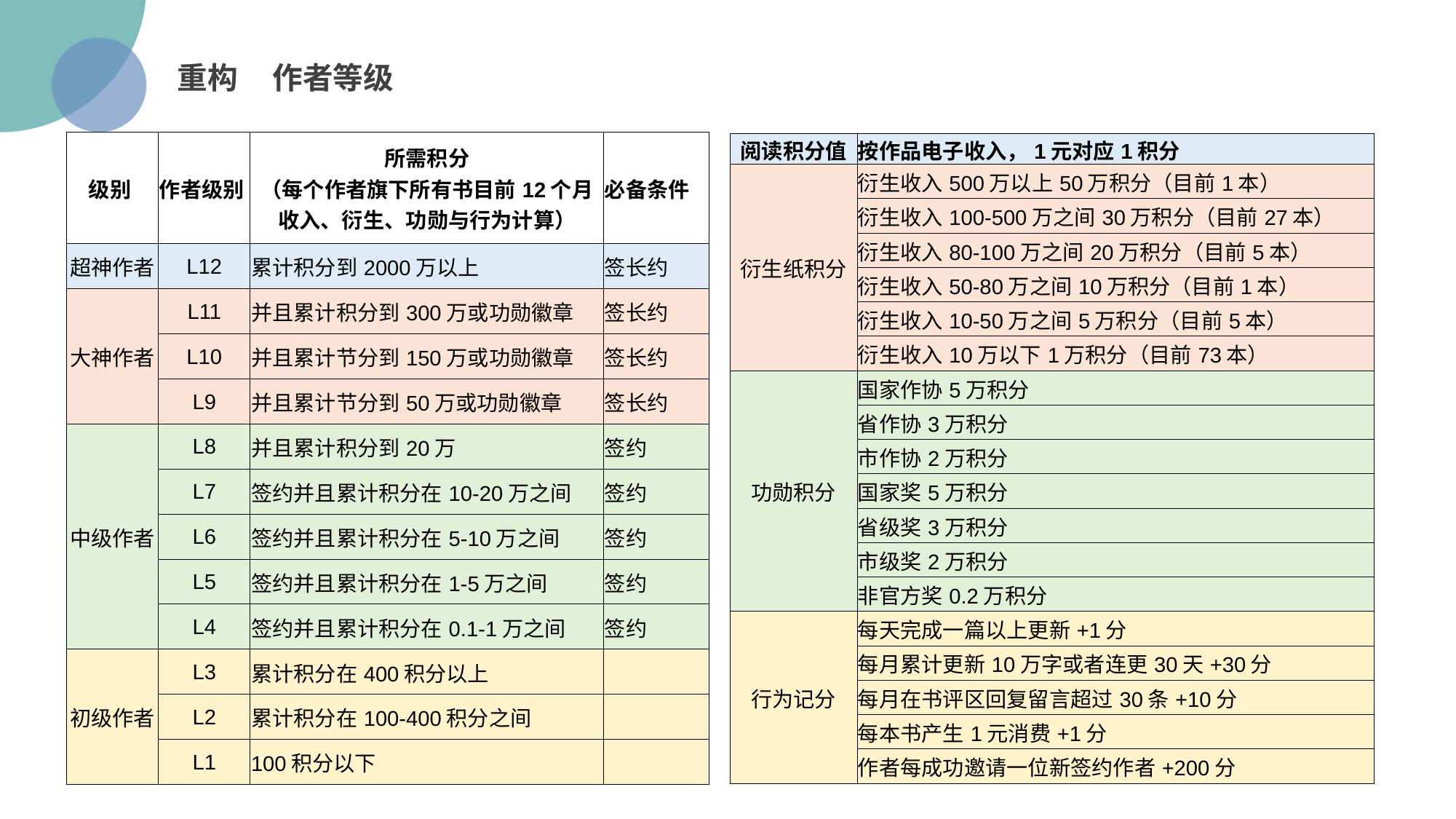

重构     作者等级
| 级别 | 作者级别 | 所需积分 （每个作者旗下所有书目前12个月收入、衍生、功勋与行为计算） | 必备条件 |
| --- | --- | --- | --- |
| 超神作者 | L12 | 累计积分到2000万以上 | 签长约 |
| 大神作者 | L11 | 并且累计积分到300万或功勋徽章 | 签长约 |
|  | L10 | 并且累计节分到150万或功勋徽章 | 签长约 |
|  | L9 | 并且累计节分到50万或功勋徽章 | 签长约 |
| 中级作者 | L8 | 并且累计积分到20万 | 签约 |
|  | L7 | 签约并且累计积分在10-20万之间 | 签约 |
|  | L6 | 签约并且累计积分在5-10万之间 | 签约 |
|  | L5 | 签约并且累计积分在1-5万之间 | 签约 |
|  | L4 | 签约并且累计积分在0.1-1万之间 | 签约 |
| 初级作者 | L3 | 累计积分在400积分以上 |  |
|  | L2 | 累计积分在100-400积分之间 |  |
|  | L1 | 100积分以下 |  |
| 阅读积分值 | 按作品电子收入，1元对应1积分 |
| --- | --- |
| 衍生纸积分 | 衍生收入500万以上50万积分（目前1本） |
|  | 衍生收入100-500万之间30万积分（目前27本） |
|  | 衍生收入80-100万之间20万积分（目前5本） |
|  | 衍生收入50-80万之间10万积分（目前1本） |
|  | 衍生收入10-50万之间5万积分（目前5本） |
|  | 衍生收入10万以下1万积分（目前73本） |
| 功勋积分 | 国家作协5万积分 |
|  | 省作协3万积分 |
|  | 市作协2万积分 |
|  | 国家奖5万积分 |
|  | 省级奖3万积分 |
|  | 市级奖2万积分 |
|  | 非官方奖0.2万积分 |
| 行为记分 | 每天完成一篇以上更新+1分 |
|  | 每月累计更新10万字或者连更30天+30分 |
|  | 每月在书评区回复留言超过30条+10分 |
|  | 每本书产生1元消费+1分 |
|  | 作者每成功邀请一位新签约作者+200分 |